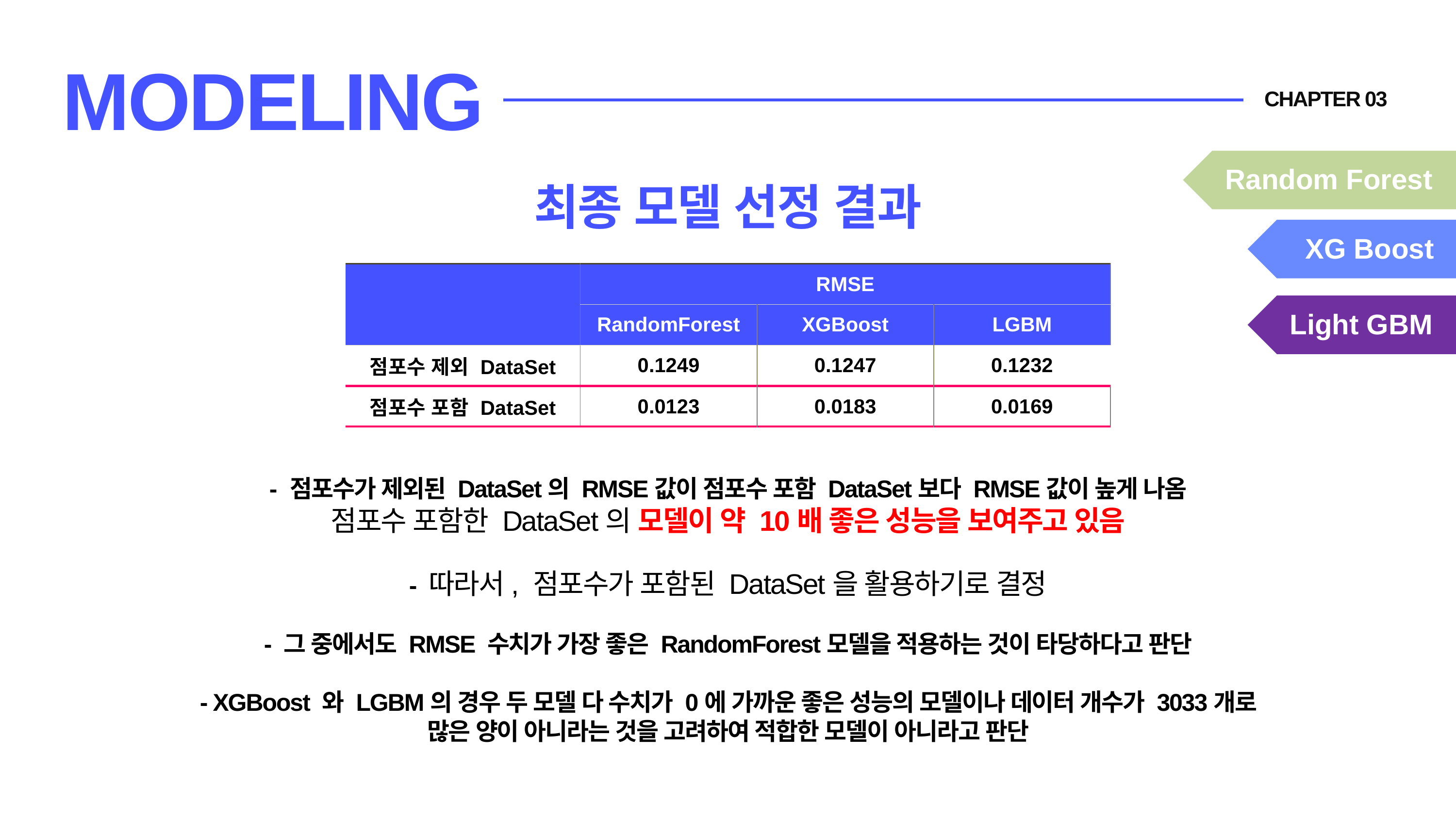

MODELING
CHAPTER 03

Random Forest
최종 모델 선정 결과

XG Boost
|  | RMSE |  |  |
| --- | --- | --- | --- |
|  | RandomForest | XGBoost | LGBM |
| 점포수 제외 DataSet | 0.1249 | 0.1247 | 0.1232 |
| 점포수 포함 DataSet | 0.0123 | 0.0183 | 0.0169 |

Light GBM
- 점포수가 제외된 DataSet의 RMSE값이 점포수 포함 DataSet보다 RMSE값이 높게 나옴
점포수 포함한 DataSet의 모델이 약 10배 좋은 성능을 보여주고 있음

- 따라서, 점포수가 포함된 DataSet을 활용하기로 결정

- 그 중에서도 RMSE 수치가 가장 좋은 RandomForest모델을 적용하는 것이 타당하다고 판단

- XGBoost 와 LGBM의 경우 두 모델 다 수치가 0에 가까운 좋은 성능의 모델이나 데이터 개수가 3033개로 많은 양이 아니라는 것을 고려하여 적합한 모델이 아니라고 판단